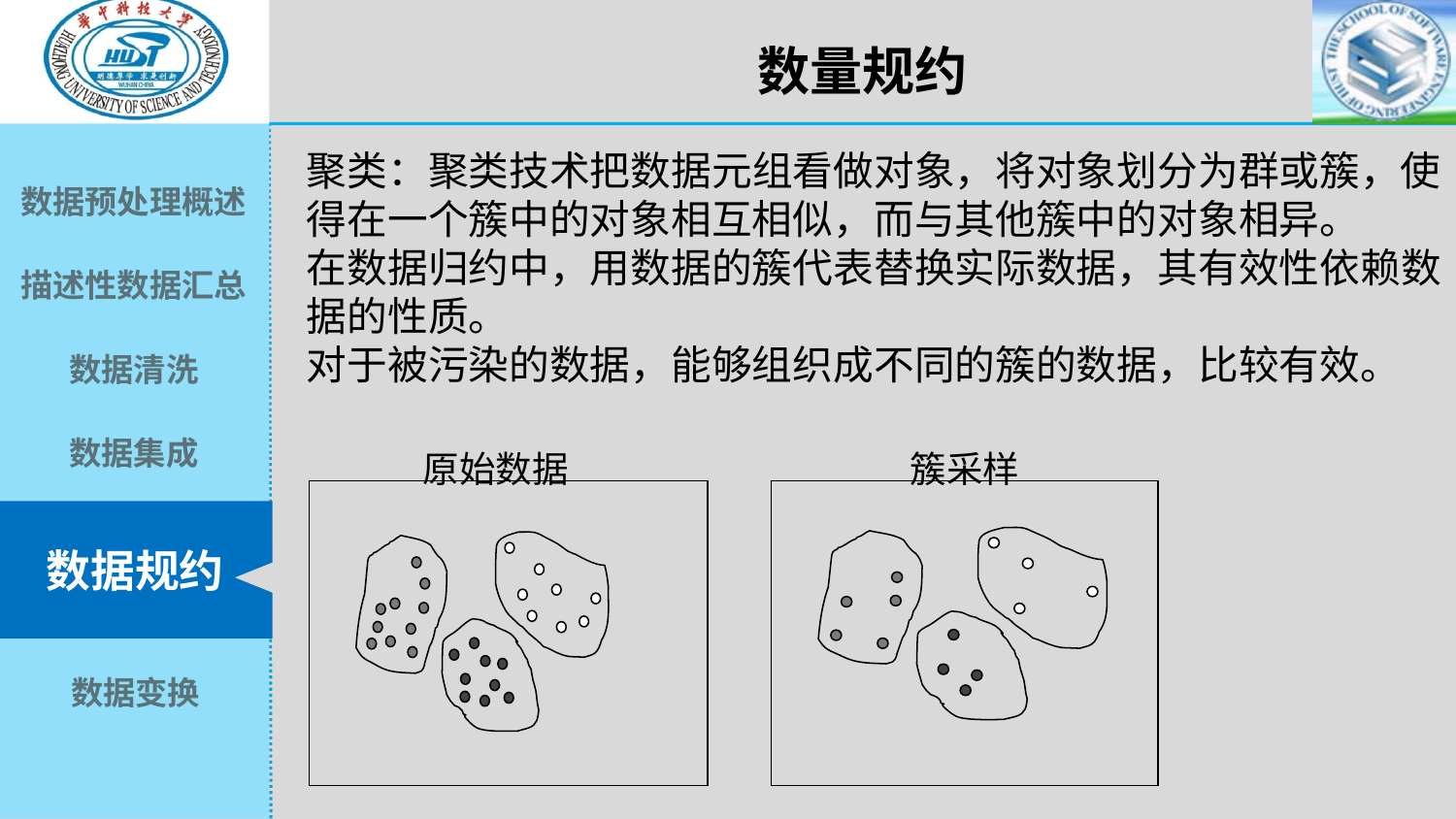

数量规约
聚类：聚类技术把数据元组看做对象，将对象划分为群或簇，使得在一个簇中的对象相互相似，而与其他簇中的对象相异。
在数据归约中，用数据的簇代表替换实际数据，其有效性依赖数据的性质。
对于被污染的数据，能够组织成不同的簇的数据，比较有效。

原始数据
簇采样